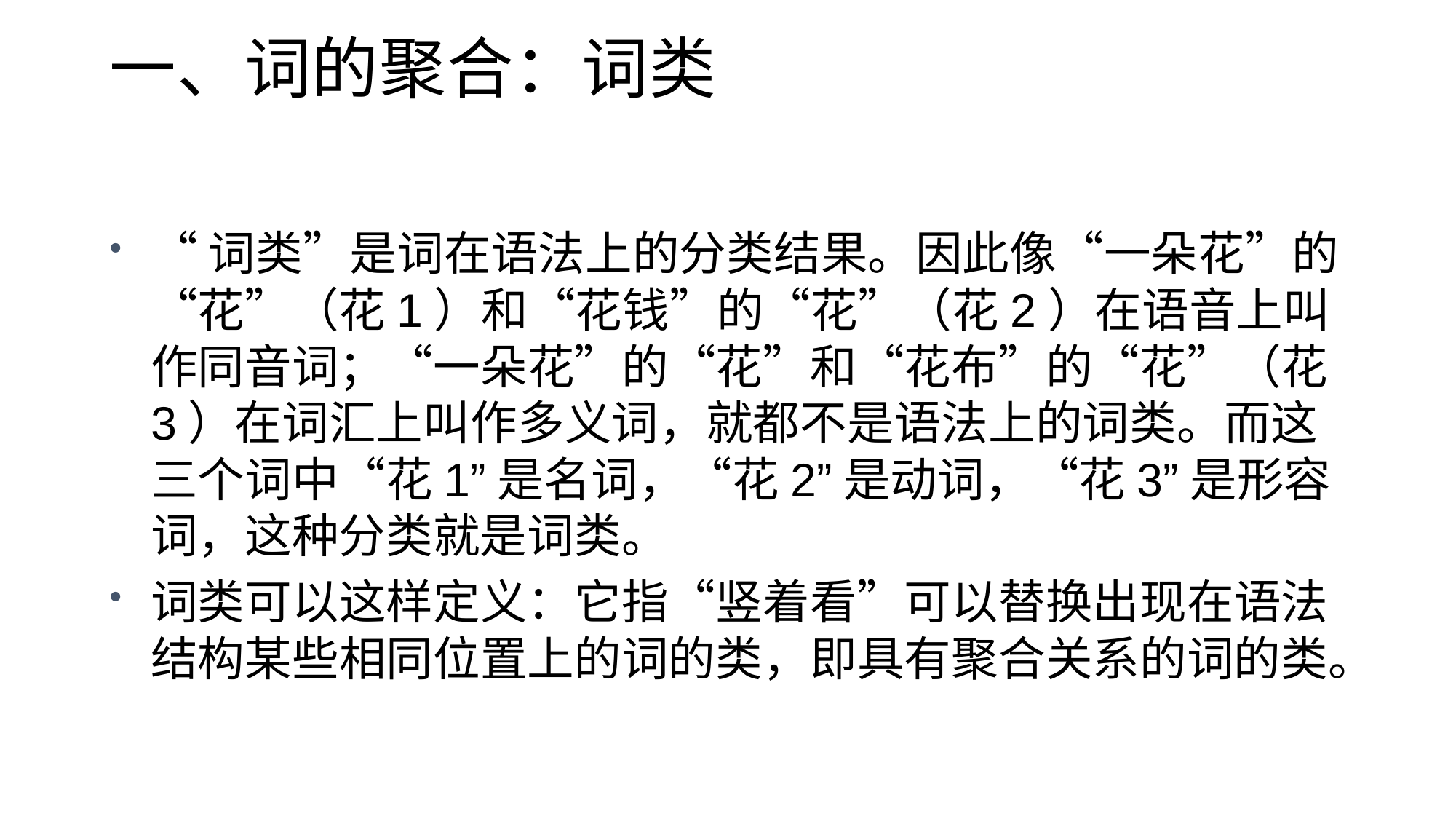

# 一、词的聚合：词类
“词类”是词在语法上的分类结果。因此像“一朵花”的“花”（花1）和“花钱”的“花”（花2）在语音上叫作同音词；“一朵花”的“花”和“花布”的“花”（花3）在词汇上叫作多义词，就都不是语法上的词类。而这三个词中“花1”是名词，“花2”是动词，“花3”是形容词，这种分类就是词类。
词类可以这样定义：它指“竖着看”可以替换出现在语法结构某些相同位置上的词的类，即具有聚合关系的词的类。